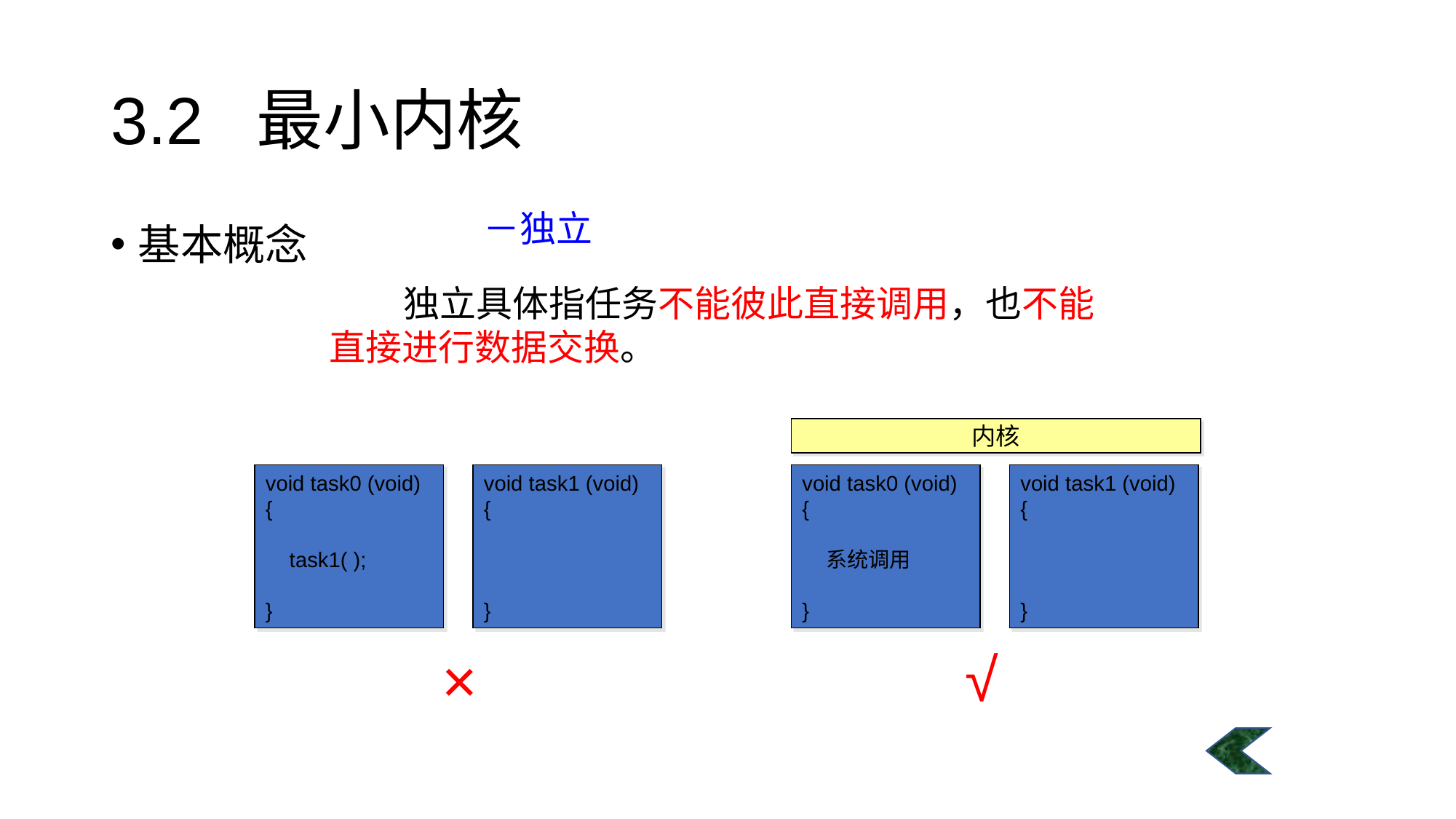

# 3.2  最小内核
－独立
基本概念
        独立具体指任务不能彼此直接调用，也不能直接进行数据交换。
内核
void task0 (void)
{

    系统调用

}
void task1 (void)
{

}
void task0 (void)
{

    task1( );

}
void task1 (void)
{

}
√
×